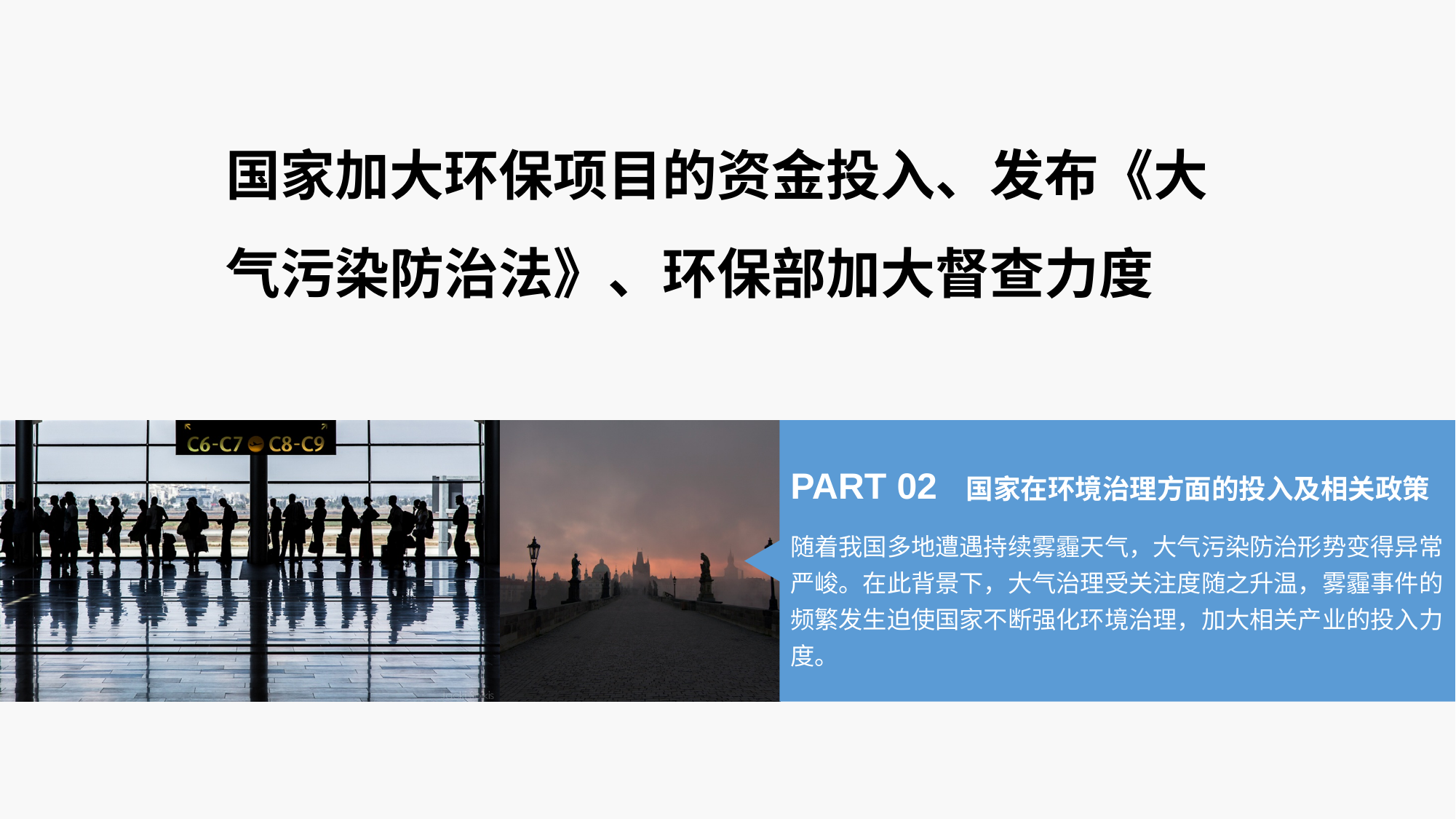

国家加大环保项目的资金投入、发布《大气污染防治法》、环保部加大督查力度

PART 02  国家在环境治理方面的投入及相关政策
随着我国多地遭遇持续雾霾天气，大气污染防治形势变得异常严峻。在此背景下，大气治理受关注度随之升温，雾霾事件的频繁发生迫使国家不断强化环境治理，加大相关产业的投入力度。